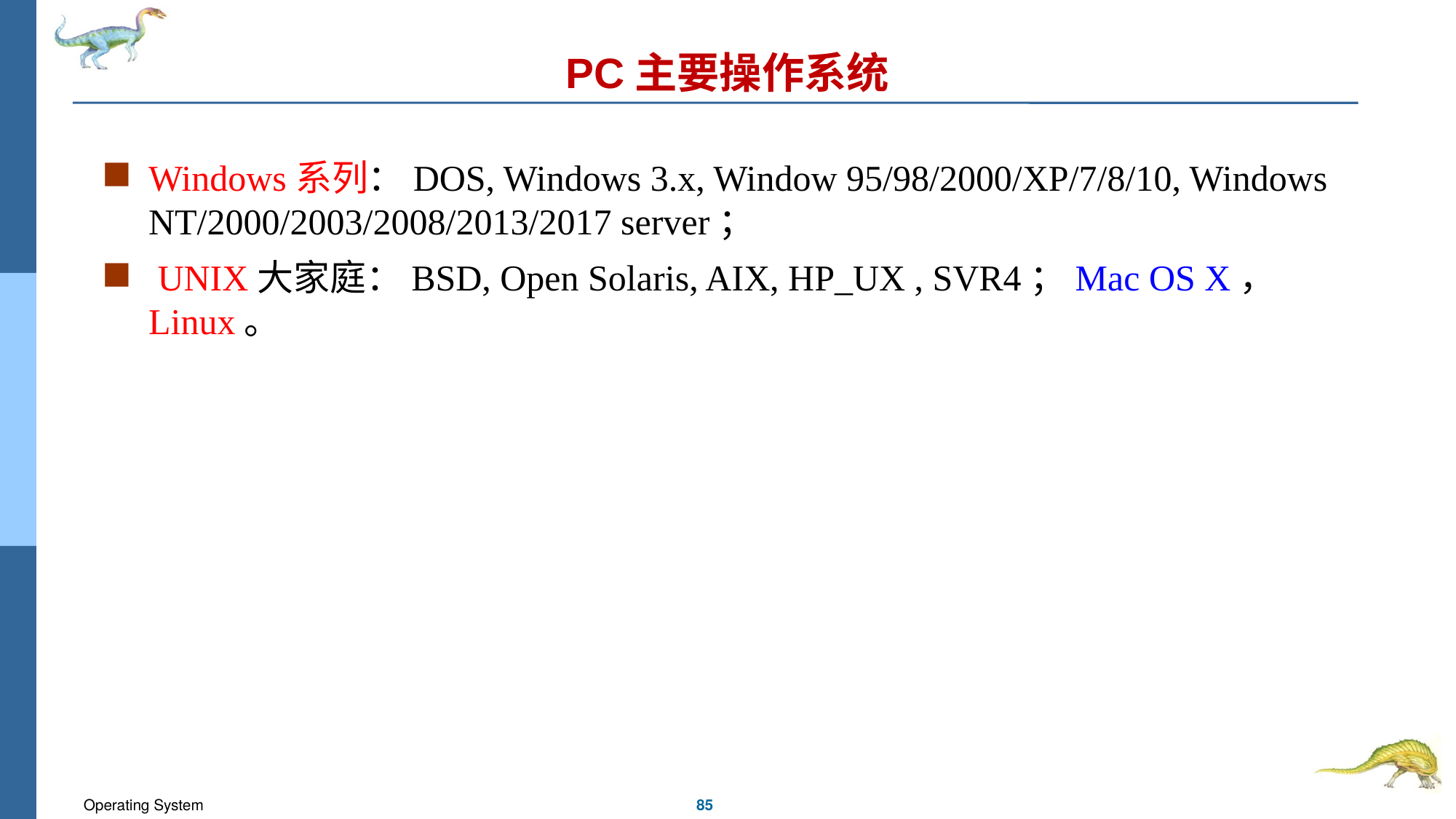

# PC主要操作系统
Windows系列：DOS, Windows 3.x, Window 95/98/2000/XP/7/8/10, Windows NT/2000/2003/2008/2013/2017 server；
 UNIX大家庭：BSD, Open Solaris, AIX, HP_UX , SVR4；Mac OS X， Linux。